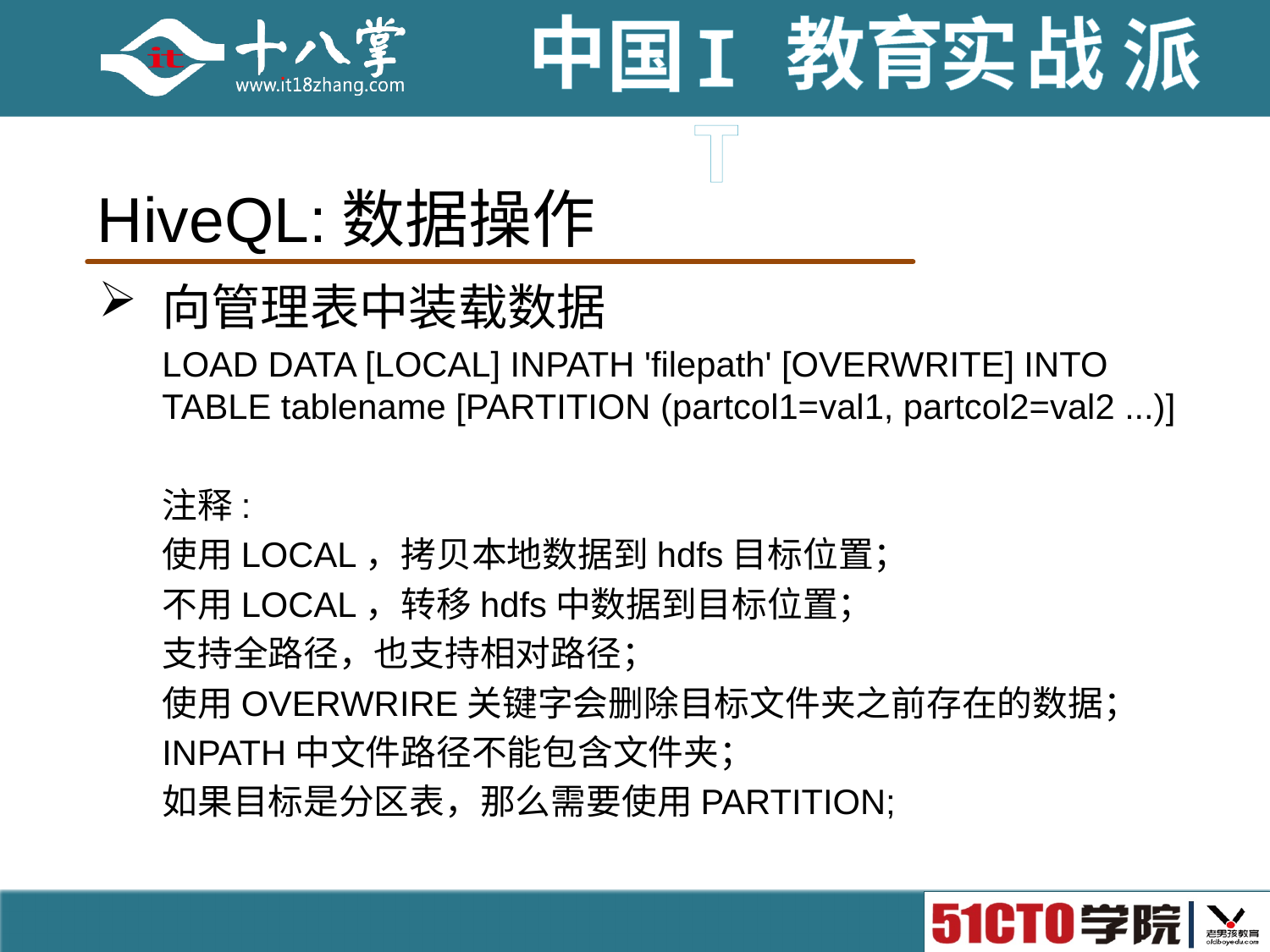

# HiveQL:数据操作
向管理表中装载数据
LOAD DATA [LOCAL] INPATH 'filepath' [OVERWRITE] INTO TABLE tablename [PARTITION (partcol1=val1, partcol2=val2 ...)]

注释:
使用LOCAL，拷贝本地数据到hdfs目标位置；
不用LOCAL，转移hdfs中数据到目标位置；
支持全路径，也支持相对路径；
使用OVERWRIRE关键字会删除目标文件夹之前存在的数据；
INPATH中文件路径不能包含文件夹；
如果目标是分区表，那么需要使用PARTITION;